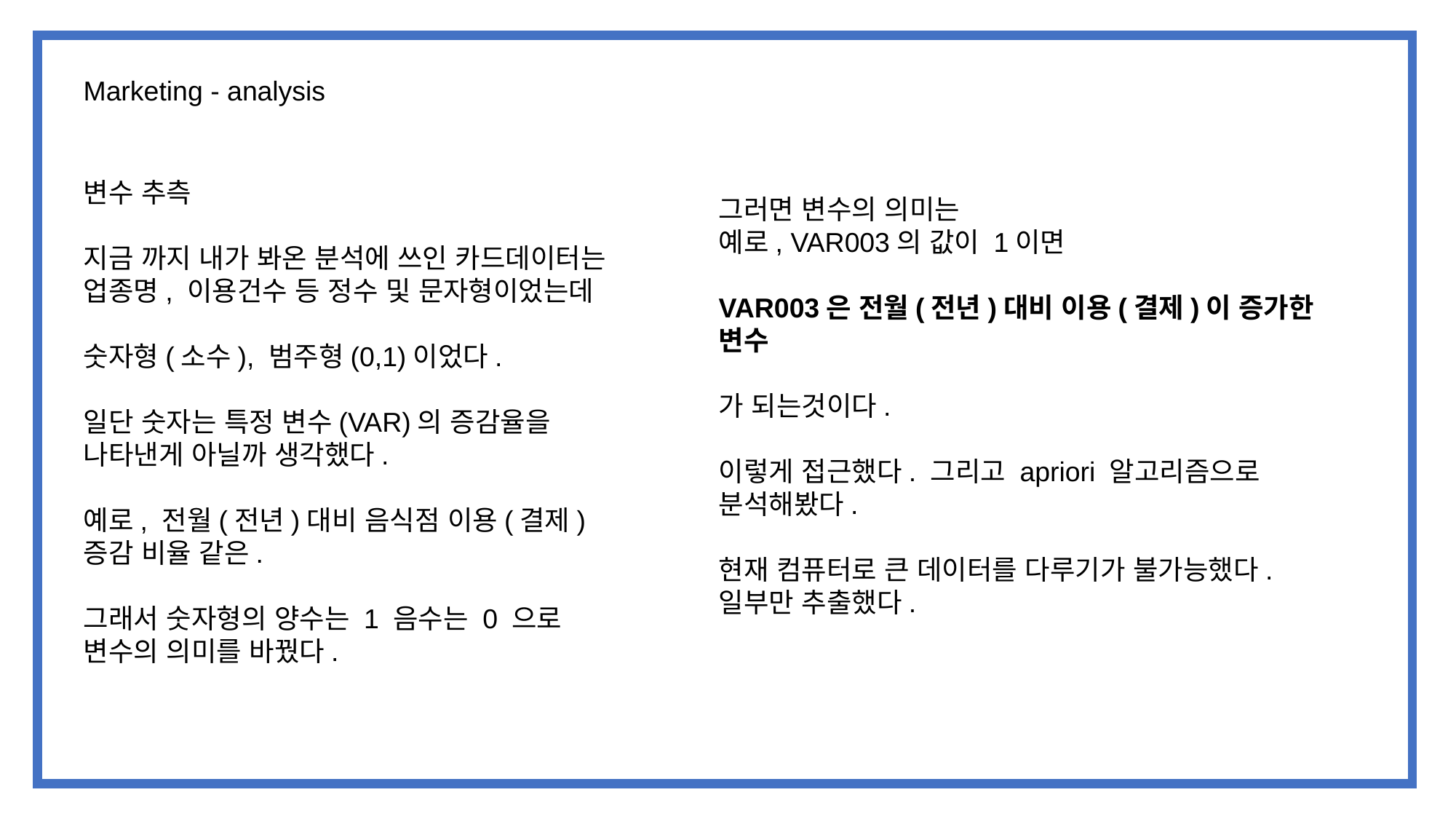

Marketing - analysis
변수 추측

지금 까지 내가 봐온 분석에 쓰인 카드데이터는
업종명, 이용건수 등 정수 및 문자형이었는데

숫자형(소수), 범주형(0,1)이었다.

일단 숫자는 특정 변수(VAR)의 증감율을 나타낸게 아닐까 생각했다.

예로, 전월(전년)대비 음식점 이용(결제) 증감 비율 같은.

그래서 숫자형의 양수는 1 음수는 0 으로
변수의 의미를 바꿨다.
그러면 변수의 의미는
예로, VAR003의 값이 1이면

VAR003은 전월(전년)대비 이용(결제)이 증가한 변수

가 되는것이다.

이렇게 접근했다. 그리고 apriori 알고리즘으로 분석해봤다.

현재 컴퓨터로 큰 데이터를 다루기가 불가능했다.
일부만 추출했다.